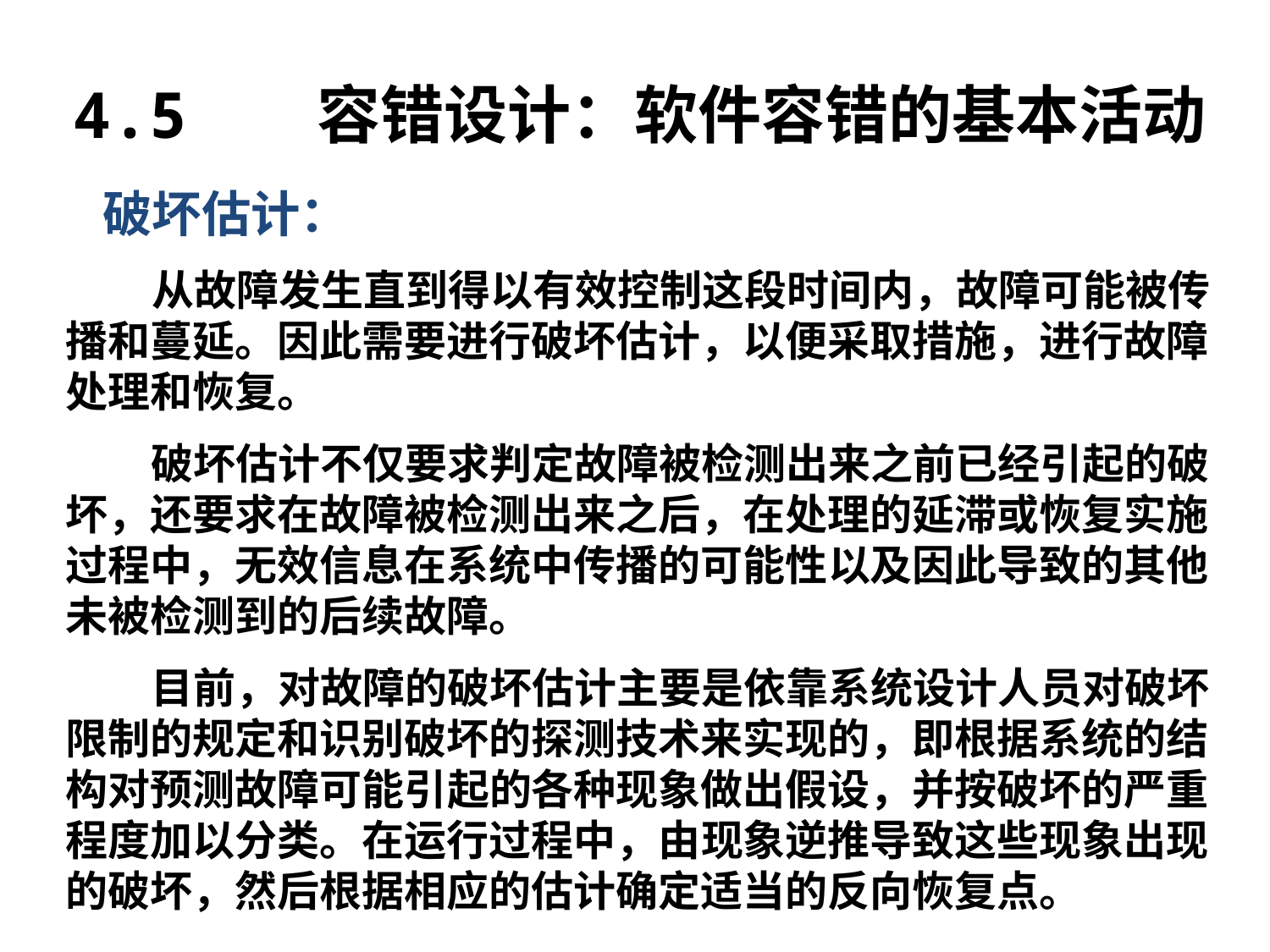

4.5   容错设计：软件容错的基本活动
破坏估计：
     从故障发生直到得以有效控制这段时间内，故障可能被传播和蔓延。因此需要进行破坏估计，以便采取措施，进行故障处理和恢复。
    破坏估计不仅要求判定故障被检测出来之前已经引起的破坏，还要求在故障被检测出来之后，在处理的延滞或恢复实施过程中，无效信息在系统中传播的可能性以及因此导致的其他未被检测到的后续故障。
    目前，对故障的破坏估计主要是依靠系统设计人员对破坏限制的规定和识别破坏的探测技术来实现的，即根据系统的结构对预测故障可能引起的各种现象做出假设，并按破坏的严重程度加以分类。在运行过程中，由现象逆推导致这些现象出现的破坏，然后根据相应的估计确定适当的反向恢复点。